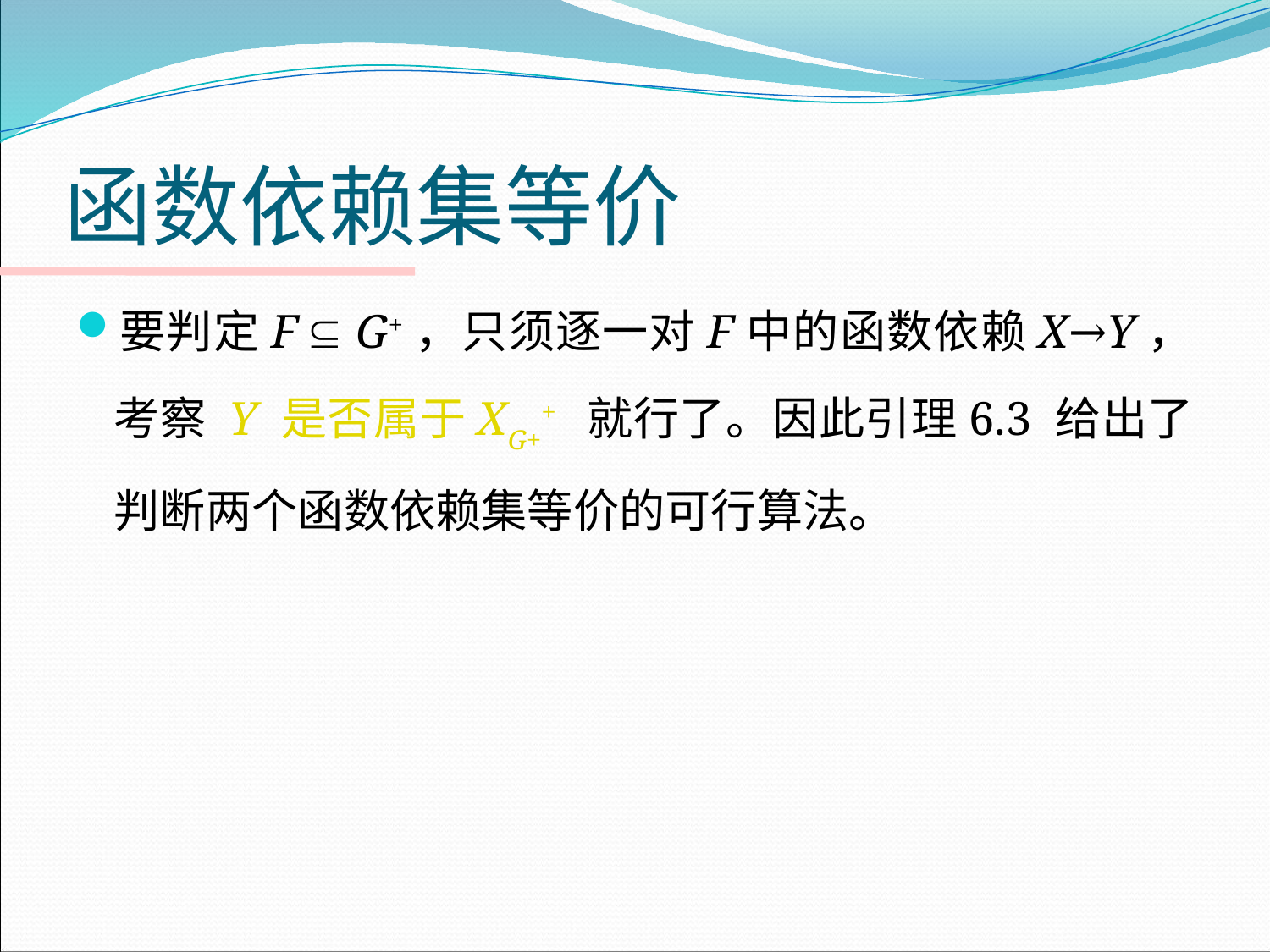

# 函数依赖集等价
要判定F ⊆ G+，只须逐一对F中的函数依赖X→Y，考察 Y 是否属于XG++  就行了。因此引理6.3 给出了判断两个函数依赖集等价的可行算法。

613